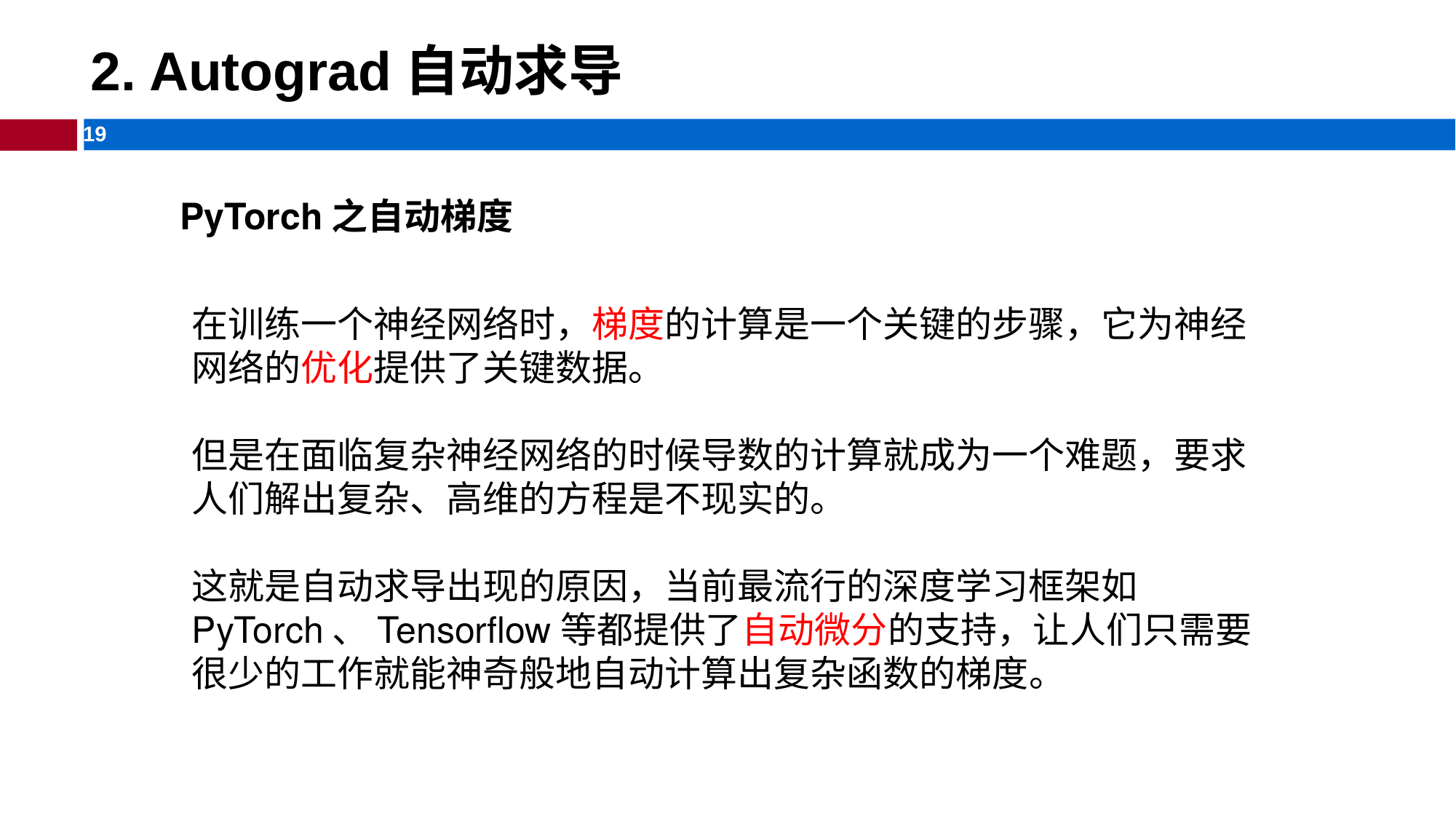

# 2. Autograd自动求导
PyTorch之自动梯度
在训练一个神经网络时，梯度的计算是一个关键的步骤，它为神经网络的优化提供了关键数据。

但是在面临复杂神经网络的时候导数的计算就成为一个难题，要求人们解出复杂、高维的方程是不现实的。

这就是自动求导出现的原因，当前最流行的深度学习框架如PyTorch、Tensorflow等都提供了自动微分的支持，让人们只需要很少的工作就能神奇般地自动计算出复杂函数的梯度。